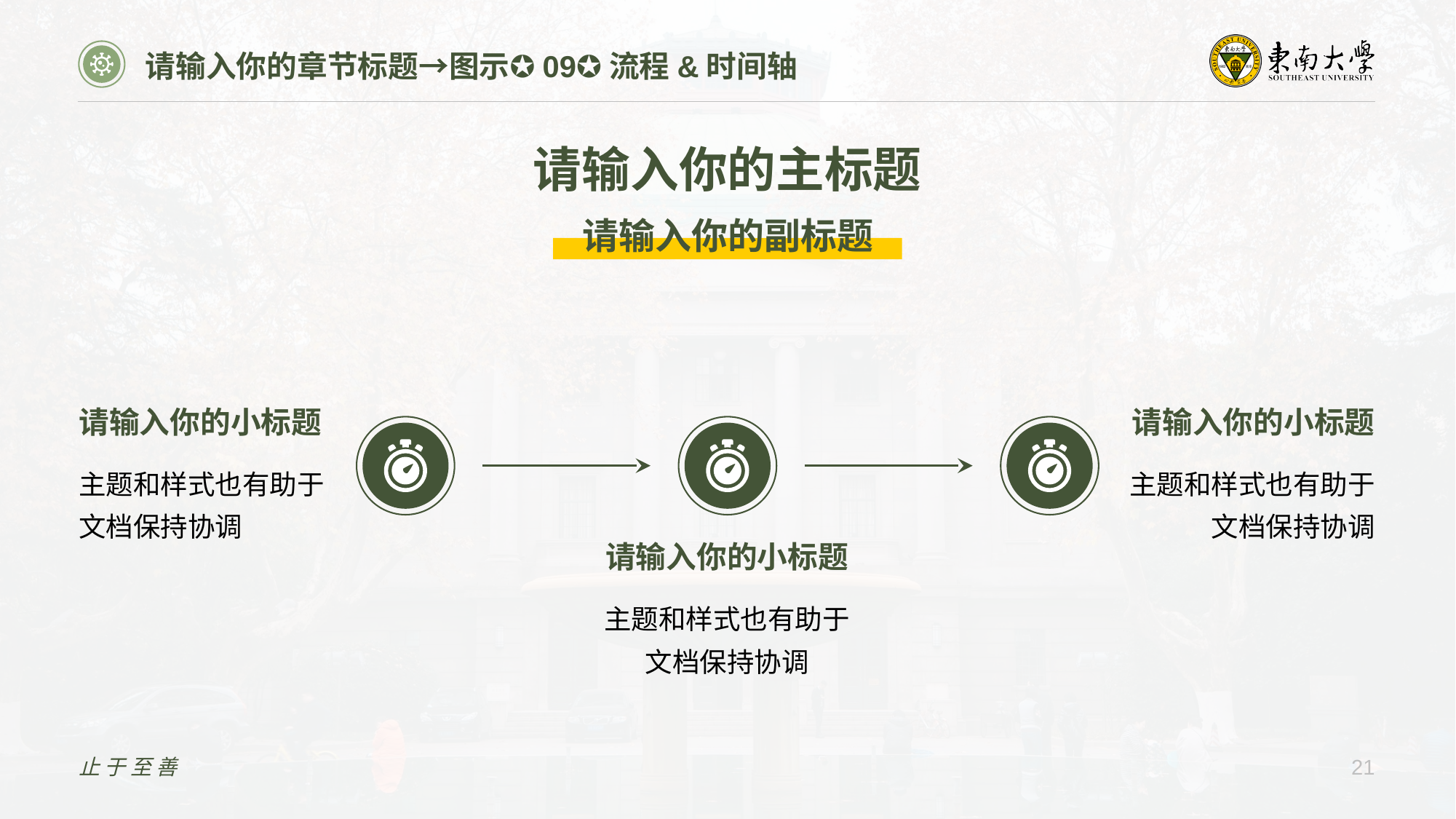

请输入你的章节标题→图示✪09✪流程&时间轴
请输入你的主标题
请输入你的副标题

请输入你的小标题
请输入你的小标题

主题和样式也有助于文档保持协调
主题和样式也有助于文档保持协调
请输入你的小标题
主题和样式也有助于文档保持协调
止于至善
21